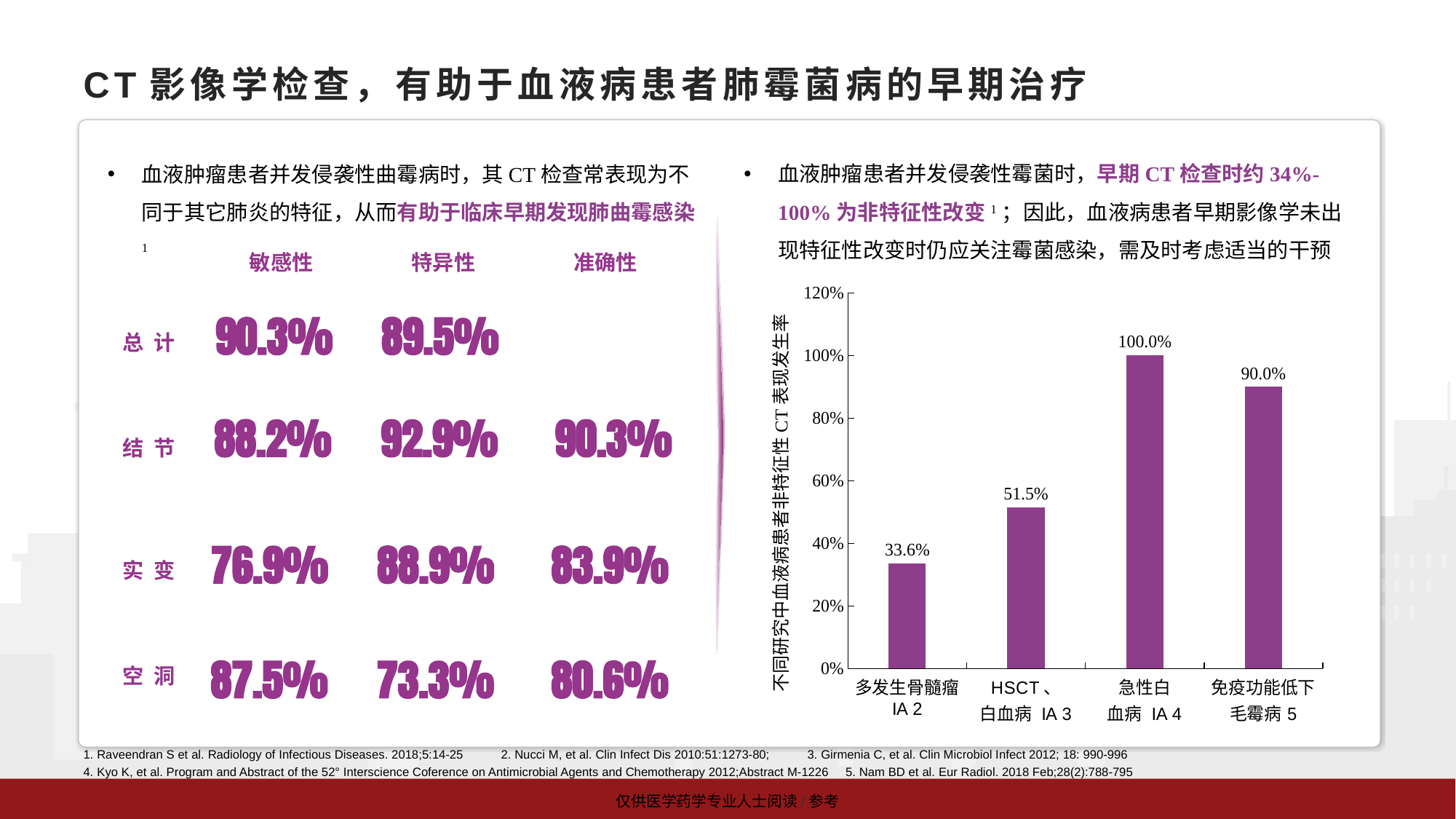

# CT影像学检查，有助于血液病患者肺霉菌病的早期治疗

血液肿瘤患者并发侵袭性霉菌时，早期CT检查时约34%-100%为非特征性改变1；因此，血液病患者早期影像学未出现特征性改变时仍应关注霉菌感染，需及时考虑适当的干预
血液肿瘤患者并发侵袭性曲霉病时，其CT检查常表现为不同于其它肺炎的特征，从而有助于临床早期发现肺曲霉感染1

敏感性                    特异性                    准确性
90.3%
89.5%
总  计
88.2%
92.9%
90.3%
结  节
76.9%
88.9%
83.9%
实  变
87.5%
73.3%
80.6%
空  洞

### Chart

| Category | 系列 1 |
|---|---|
| 多发生骨髓瘤
IA 2 | 0.336 |
| HSCT、
白血病 IA 3 | 0.515 |
| 急性白
血病 IA 4 | 1.0 |
| 免疫功能低下
毛霉病5 | 0.9 |
不同研究中血液病患者非特征性CT表现发生率
1. Raveendran S et al. Radiology of Infectious Diseases. 2018;5:14-25           2. Nucci M, et al. Clin Infect Dis 2010:51:1273-80;           3. Girmenia C, et al. Clin Microbiol Infect 2012; 18: 990-996
4. Kyo K, et al. Program and Abstract of the 52° Interscience Coference on Antimicrobial Agents and Chemotherapy 2012;Abstract M-1226     5. Nam BD et al. Eur Radiol. 2018 Feb;28(2):788-795

仅供医学药学专业人士阅读/参考